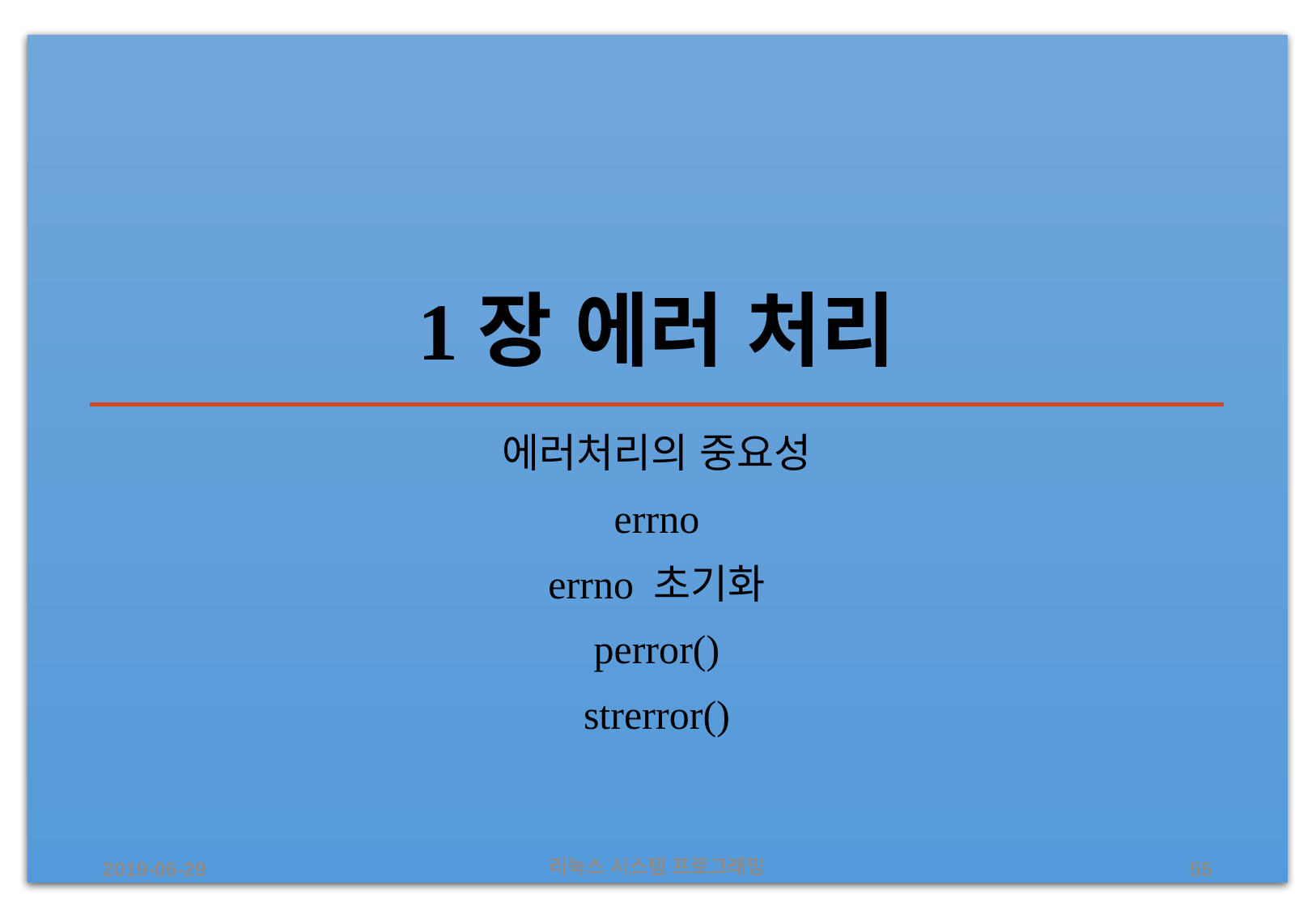

# 1장 에러 처리
에러처리의 중요성
errno
errno 초기화
perror()
strerror()

2019-06-29
리눅스 시스템 프로그래밍
55